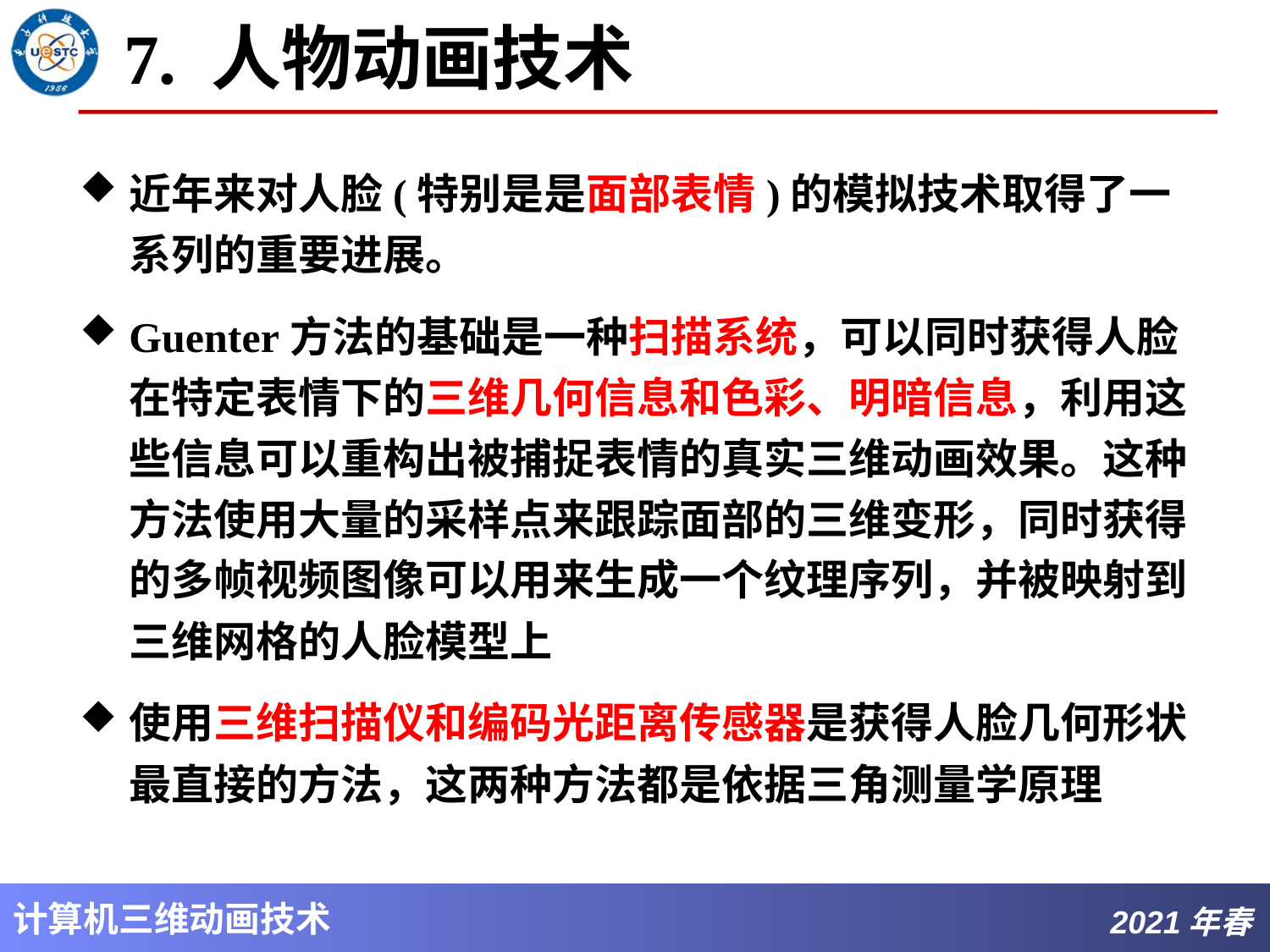

# 7. 人物动画技术
近年来对人脸(特别是是面部表情)的模拟技术取得了一系列的重要进展。
Guenter方法的基础是一种扫描系统，可以同时获得人脸在特定表情下的三维几何信息和色彩、明暗信息，利用这些信息可以重构出被捕捉表情的真实三维动画效果。这种方法使用大量的采样点来跟踪面部的三维变形，同时获得的多帧视频图像可以用来生成一个纹理序列，并被映射到三维网格的人脸模型上
使用三维扫描仪和编码光距离传感器是获得人脸几何形状最直接的方法，这两种方法都是依据三角测量学原理